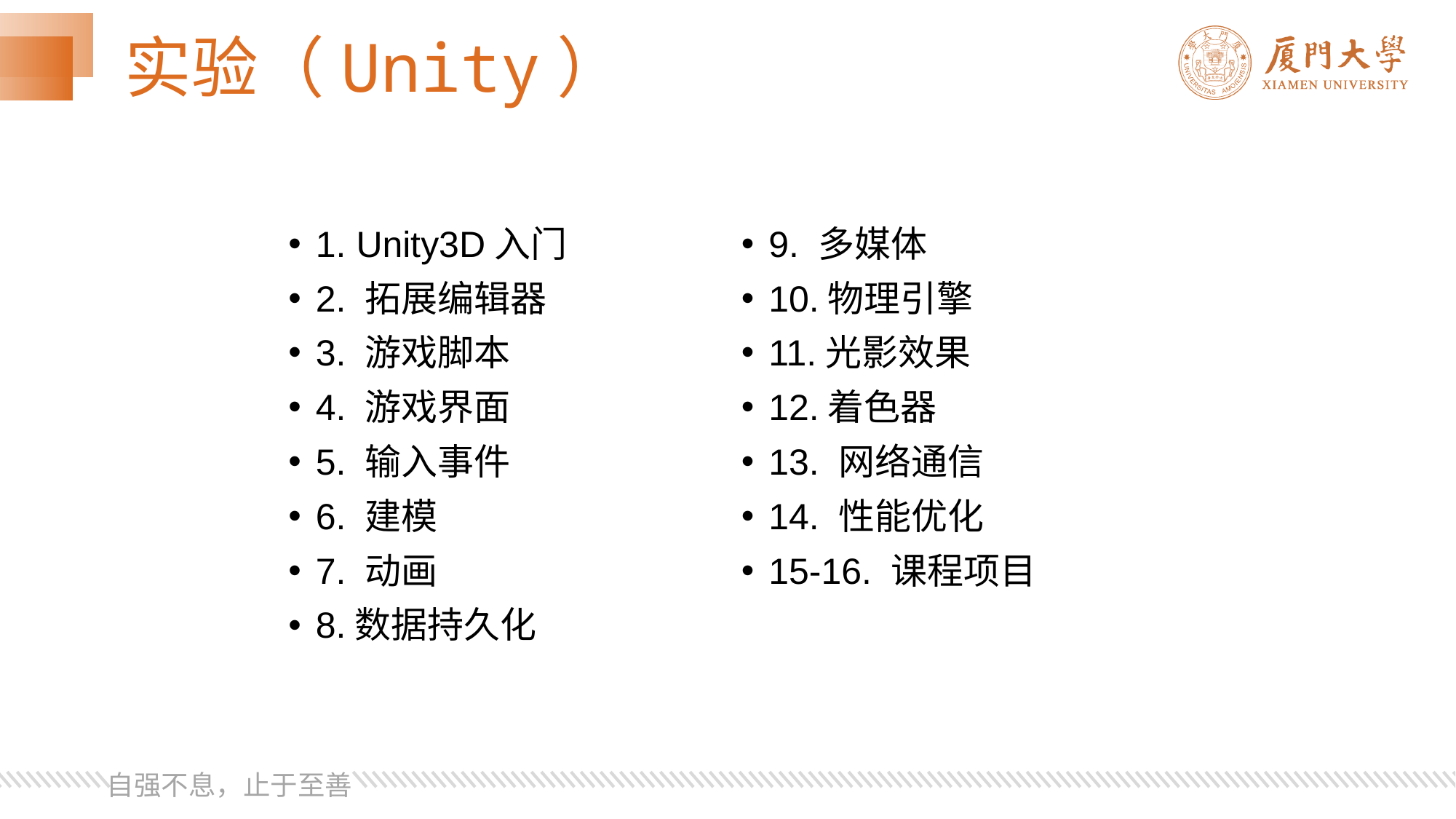

# 实验（Unity）

1. Unity3D入门
2. 拓展编辑器
3. 游戏脚本
4. 游戏界面
5. 输入事件
6. 建模
7. 动画
8.数据持久化
9. 多媒体
10.物理引擎
11.光影效果
12.着色器
13. 网络通信
14. 性能优化
15-16. 课程项目